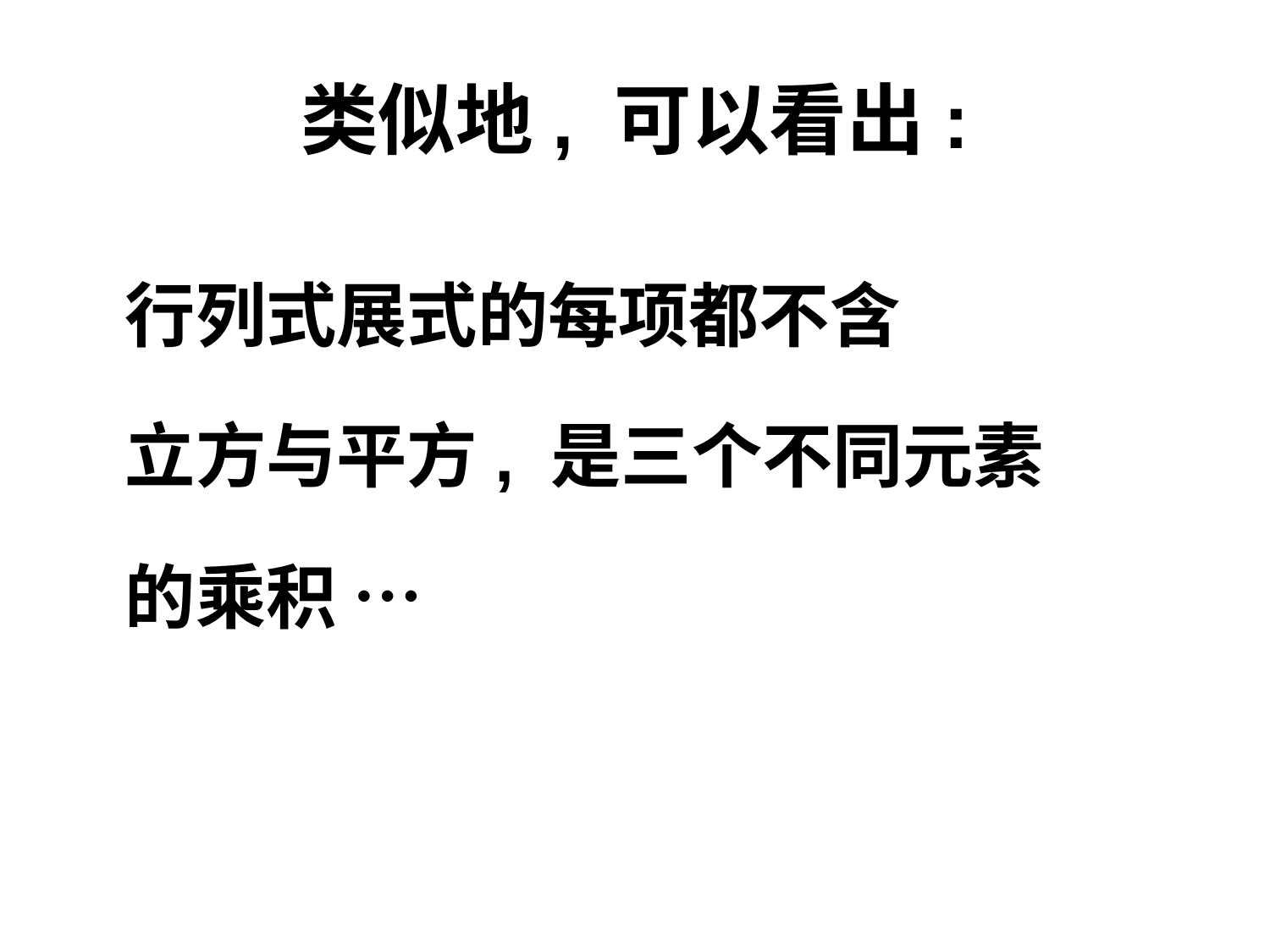

# 类似地, 可以看出:
  行列式展式的每项都不含
  立方与平方, 是三个不同元素
  的乘积 …